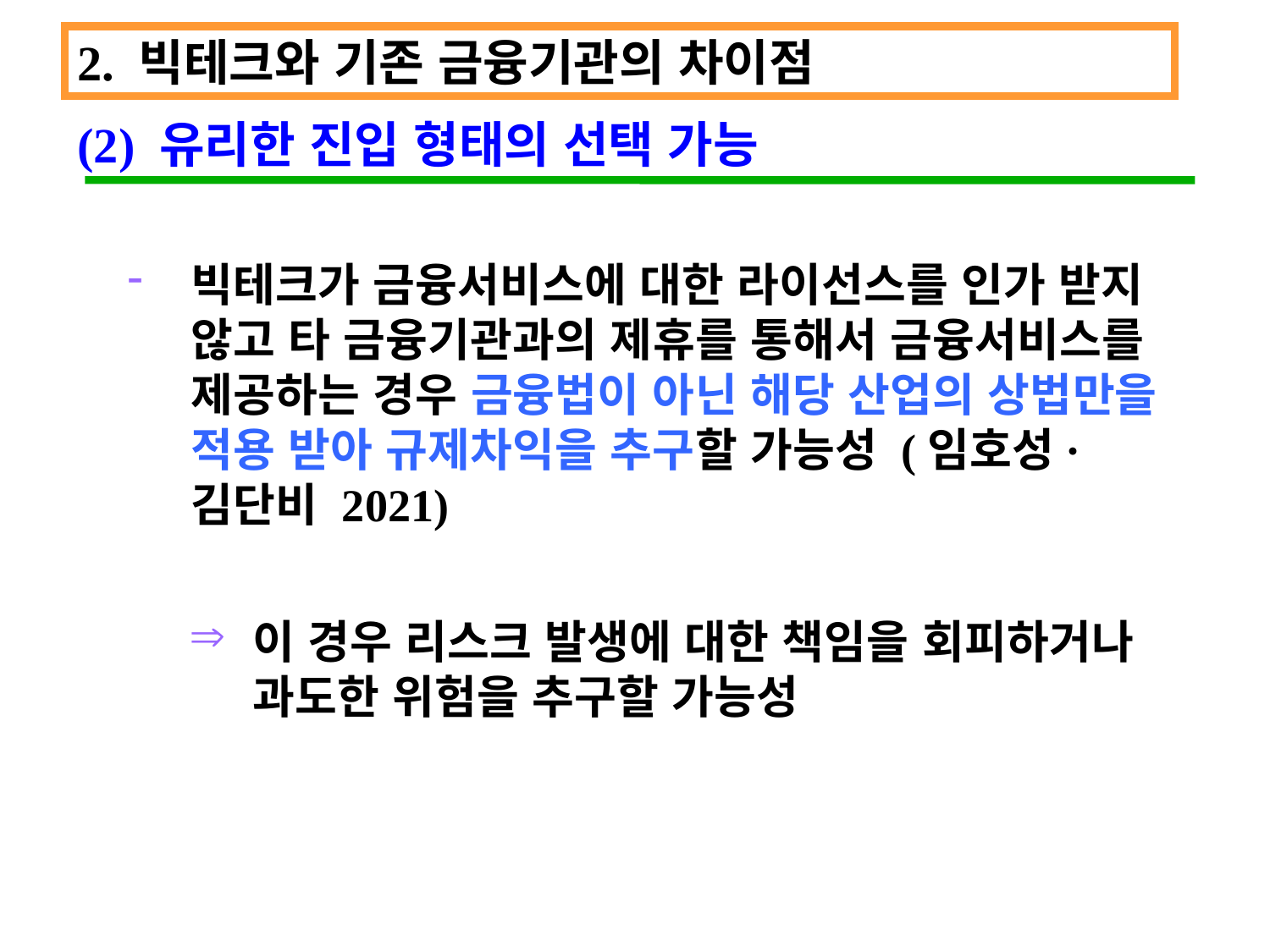

2. 빅테크와 기존 금융기관의 차이점
(2) 유리한 진입 형태의 선택 가능

빅테크가 금융서비스에 대한 라이선스를 인가 받지 않고 타 금융기관과의 제휴를 통해서 금융서비스를 제공하는 경우 금융법이 아닌 해당 산업의 상법만을 적용 받아 규제차익을 추구할 가능성 (임호성·김단비 2021)

이 경우 리스크 발생에 대한 책임을 회피하거나 과도한 위험을 추구할 가능성